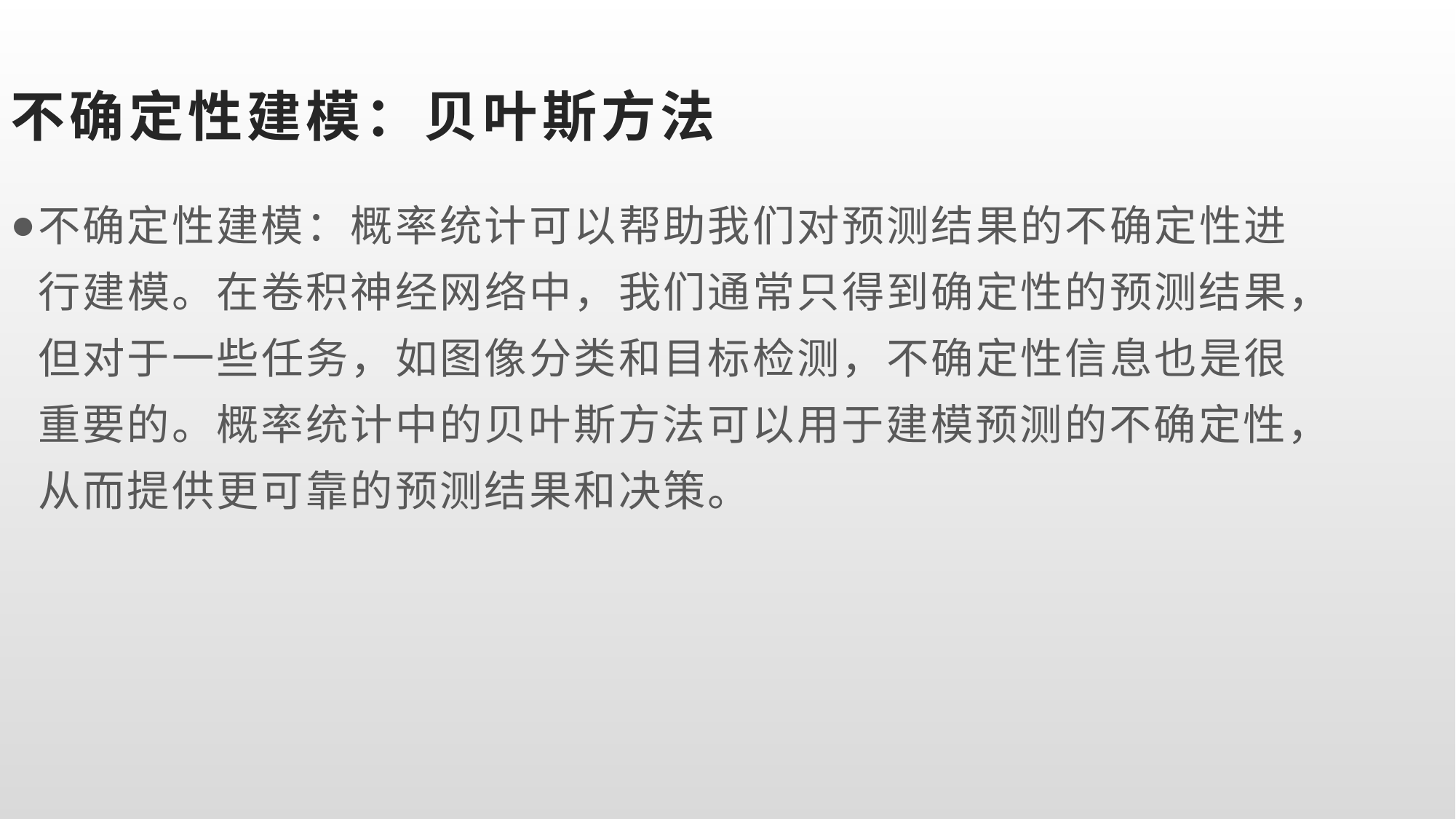

不确定性建模：贝叶斯方法
不确定性建模：概率统计可以帮助我们对预测结果的不确定性进行建模。在卷积神经网络中，我们通常只得到确定性的预测结果，但对于一些任务，如图像分类和目标检测，不确定性信息也是很重要的。概率统计中的贝叶斯方法可以用于建模预测的不确定性，从而提供更可靠的预测结果和决策。